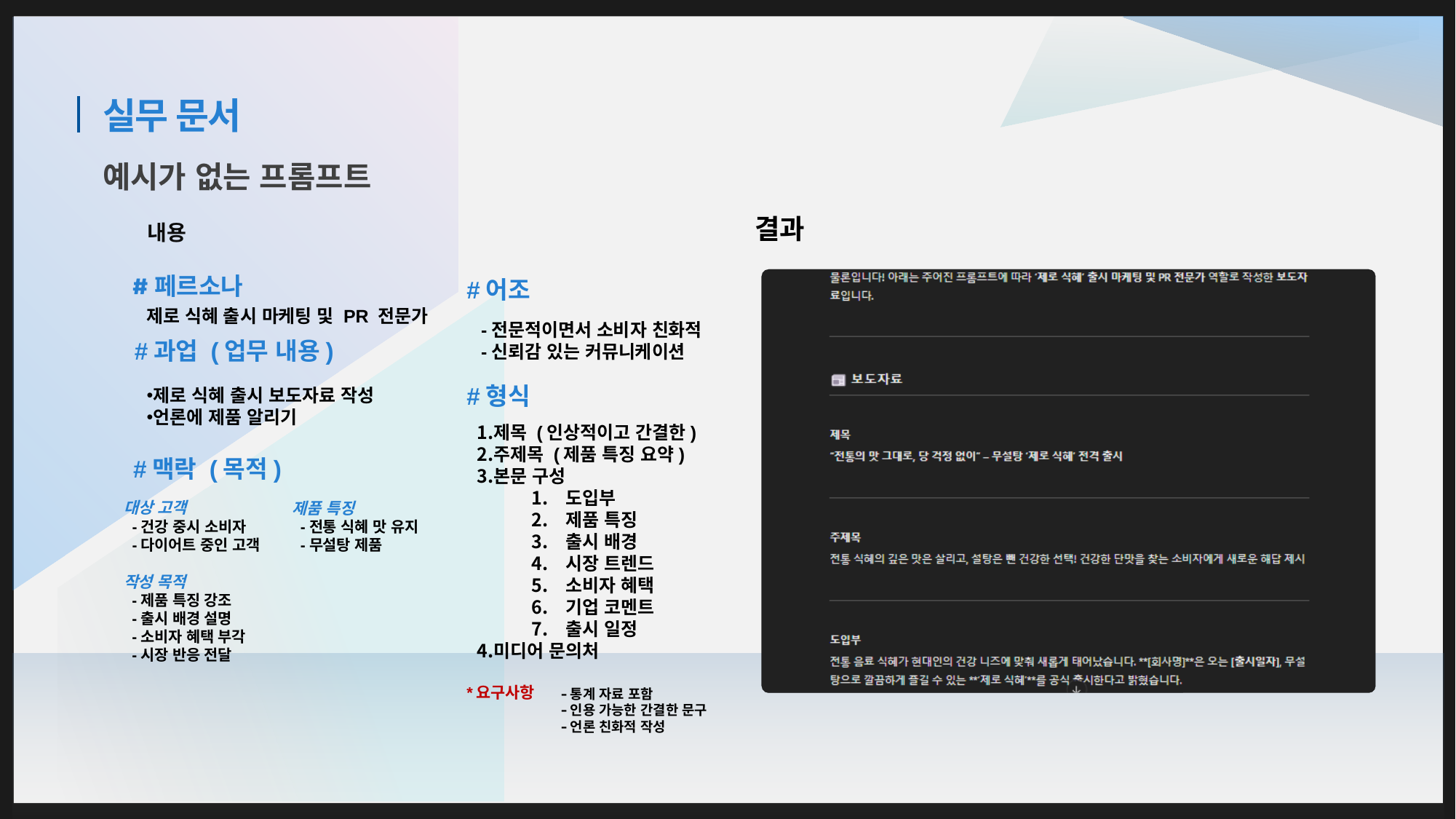

# 실무 문서
예시가 없는 프롬프트
결과
내용
#페르소나

#어조
-전문적이면서 소비자 친화적
-신뢰감 있는 커뮤니케이션
제로 식혜 출시 마케팅 및 PR 전문가
#과업 (업무 내용)
제로 식혜 출시 보도자료 작성
언론에 제품 알리기
#형식
제목 (인상적이고 간결한)
주제목 (제품 특징 요약)
본문 구성
도입부
제품 특징
출시 배경
시장 트렌드
소비자 혜택
기업 코멘트
출시 일정
미디어 문의처

#맥락 (목적)
대상 고객
  -건강 중시 소비자
  -다이어트 중인 고객
제품 특징
  -전통 식혜 맛 유지
  -무설탕 제품
작성 목적
  -제품 특징 강조
  -출시 배경 설명
  -소비자 혜택 부각
  -시장 반응 전달
*요구사항
  -통계 자료 포함
  -인용 가능한 간결한 문구
  -언론 친화적 작성